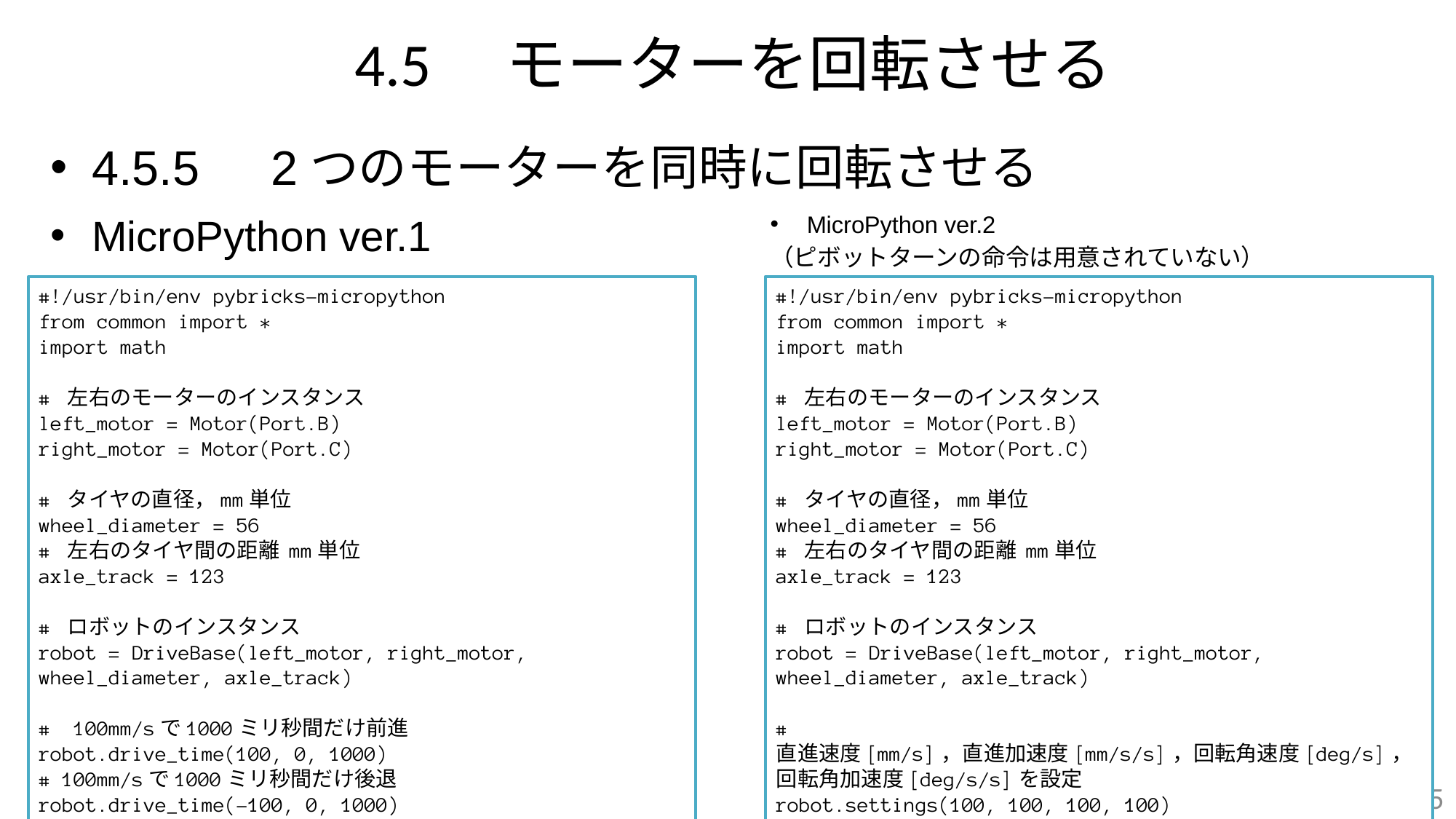

# 4.5　モーターを回転させる
4.5.5　2つのモーターを同時に回転させる
MicroPython ver.1
MicroPython ver.2
（ピボットターンの命令は用意されていない）
#!/usr/bin/env pybricks-micropython
from common import *
import math

# 左右のモーターのインスタンス
left_motor = Motor(Port.B)
right_motor = Motor(Port.C)

# タイヤの直径，mm単位
wheel_diameter = 56
# 左右のタイヤ間の距離 mm単位
axle_track = 123

# ロボットのインスタンス
robot = DriveBase(left_motor, right_motor, wheel_diameter, axle_track)

#  100mm/sで1000ミリ秒間だけ前進
robot.drive_time(100, 0, 1000)
# 100mm/sで1000ミリ秒間だけ後退
robot.drive_time(-100, 0, 1000)

# 90deg/sで1000ミリ秒間だけ右にスピンターン
robot.drive_time(0, 90, 1000)
# 90deg/sで1000ミリ秒間だけ左にスピンターン
robot.drive_time(0, -90, 1000)

# ロボットの角速度
pivot = 45
# 右タイヤ中心に角速度pivotで2000ミリ秒間ピボットターン
robot.drive_time(math.pi * axle_track * pivot / 360, pivot, 2000)
# 左タイヤ中心に角速度pivotで2000ミリ秒間ピボットターン
robot.drive_time(math.pi * axle_track * pivot / 360, -pivot, 2000)
#!/usr/bin/env pybricks-micropython
from common import *
import math

# 左右のモーターのインスタンス
left_motor = Motor(Port.B)
right_motor = Motor(Port.C)

# タイヤの直径，mm単位
wheel_diameter = 56
# 左右のタイヤ間の距離 mm単位
axle_track = 123

# ロボットのインスタンス
robot = DriveBase(left_motor, right_motor, wheel_diameter, axle_track)

# 直進速度[mm/s]，直進加速度[mm/s/s]，回転角速度[deg/s]，回転角加速度[deg/s/s]を設定
robot.settings(100, 100, 100, 100)

#  100mm前進
robot.straight(100)
#  100mm後退
robot.straight(-100)

# 右に90degスピンターン
robot.turn(90)
# 左に90degスピンターン
robot.turn(-90)
105